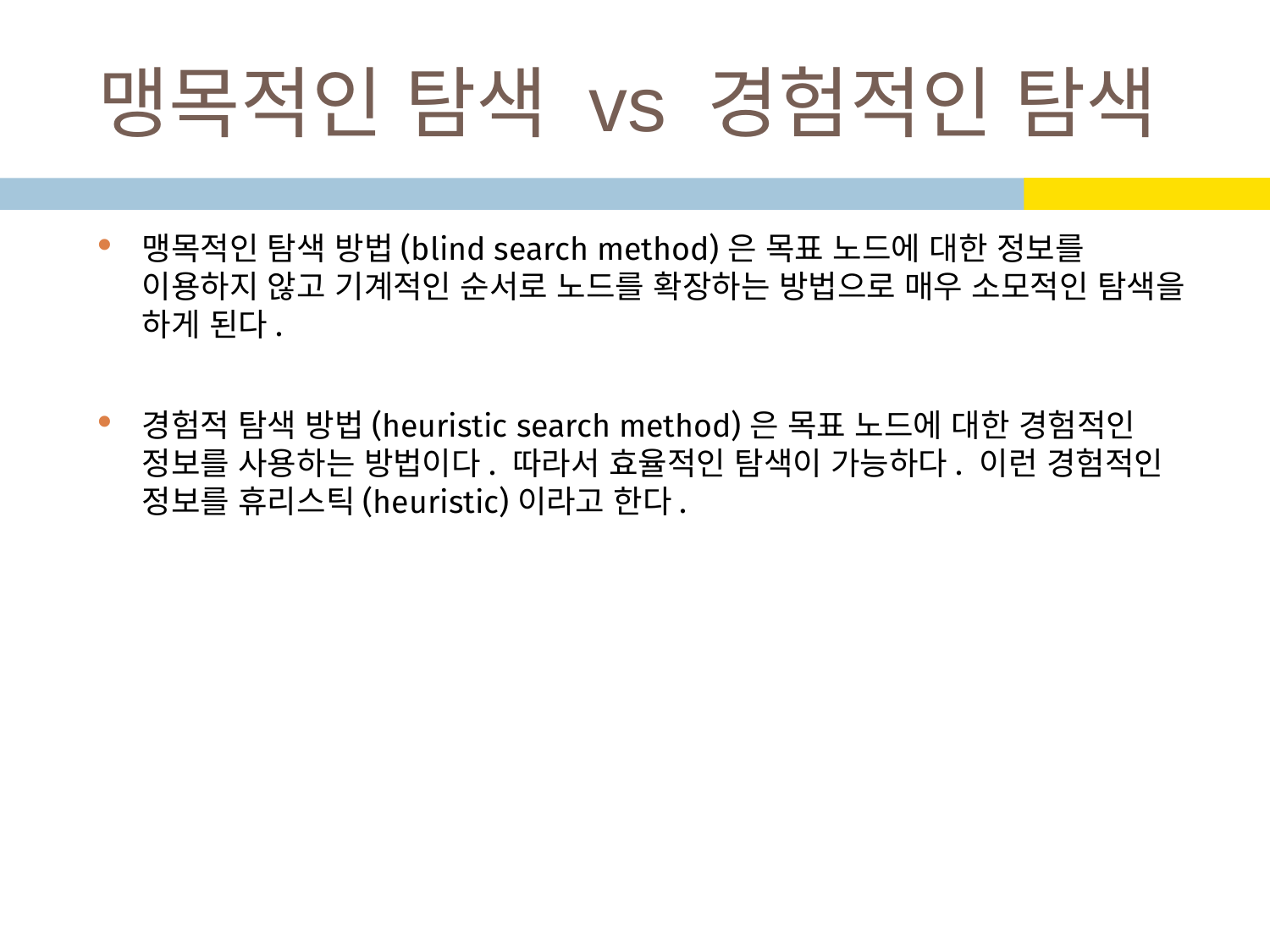

# 맹목적인 탐색 vs 경험적인 탐색
맹목적인 탐색 방법(blind search method)은 목표 노드에 대한 정보를 이용하지 않고 기계적인 순서로 노드를 확장하는 방법으로 매우 소모적인 탐색을 하게 된다.

경험적 탐색 방법(heuristic search method)은 목표 노드에 대한 경험적인 정보를 사용하는 방법이다. 따라서 효율적인 탐색이 가능하다. 이런 경험적인 정보를 휴리스틱(heuristic)이라고 한다.